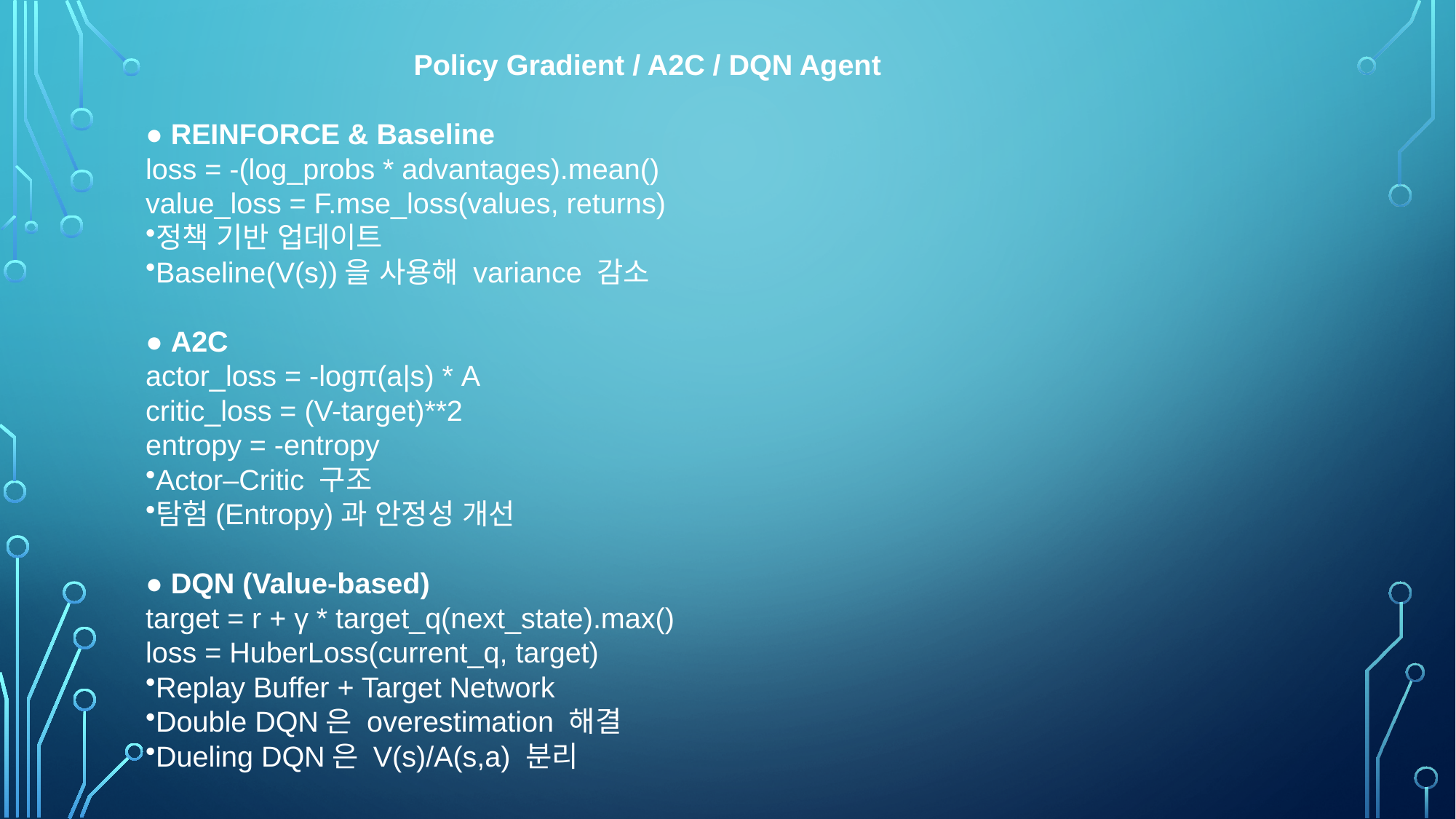

Policy Gradient / A2C / DQN Agent

● REINFORCE & Baseline
loss = -(log_probs * advantages).mean()
value_loss = F.mse_loss(values, returns)
정책 기반 업데이트
Baseline(V(s))을 사용해 variance 감소

● A2C
actor_loss = -logπ(a|s) * A
critic_loss = (V-target)**2
entropy = -entropy
Actor–Critic 구조
탐험(Entropy)과 안정성 개선

● DQN (Value-based)
target = r + γ * target_q(next_state).max()
loss = HuberLoss(current_q, target)
Replay Buffer + Target Network
Double DQN은 overestimation 해결
Dueling DQN은 V(s)/A(s,a) 분리